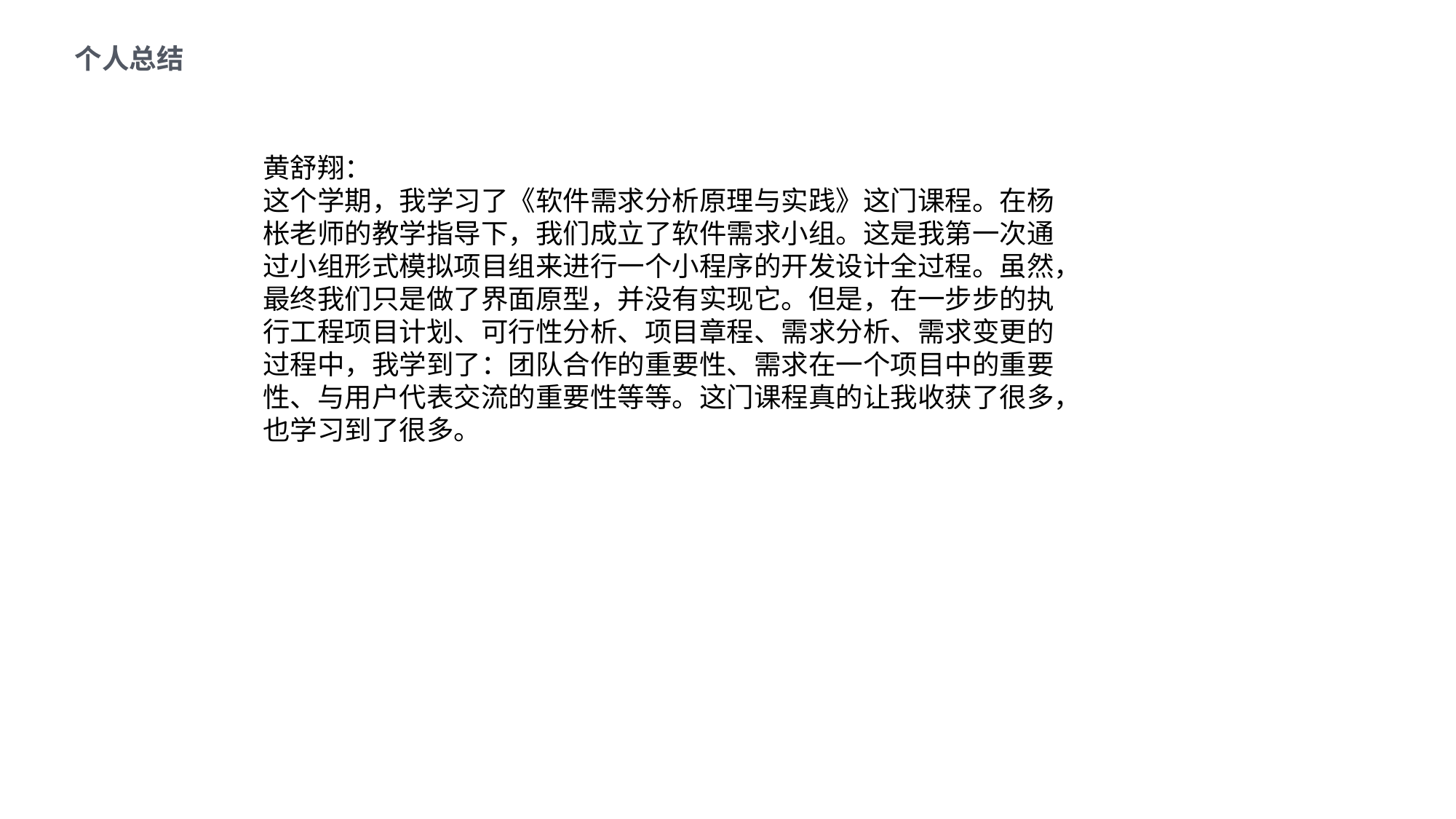

个人总结
黄舒翔：
这个学期，我学习了《软件需求分析原理与实践》这门课程。在杨枨老师的教学指导下，我们成立了软件需求小组。这是我第一次通过小组形式模拟项目组来进行一个小程序的开发设计全过程。虽然，最终我们只是做了界面原型，并没有实现它。但是，在一步步的执行工程项目计划、可行性分析、项目章程、需求分析、需求变更的过程中，我学到了：团队合作的重要性、需求在一个项目中的重要性、与用户代表交流的重要性等等。这门课程真的让我收获了很多，也学习到了很多。